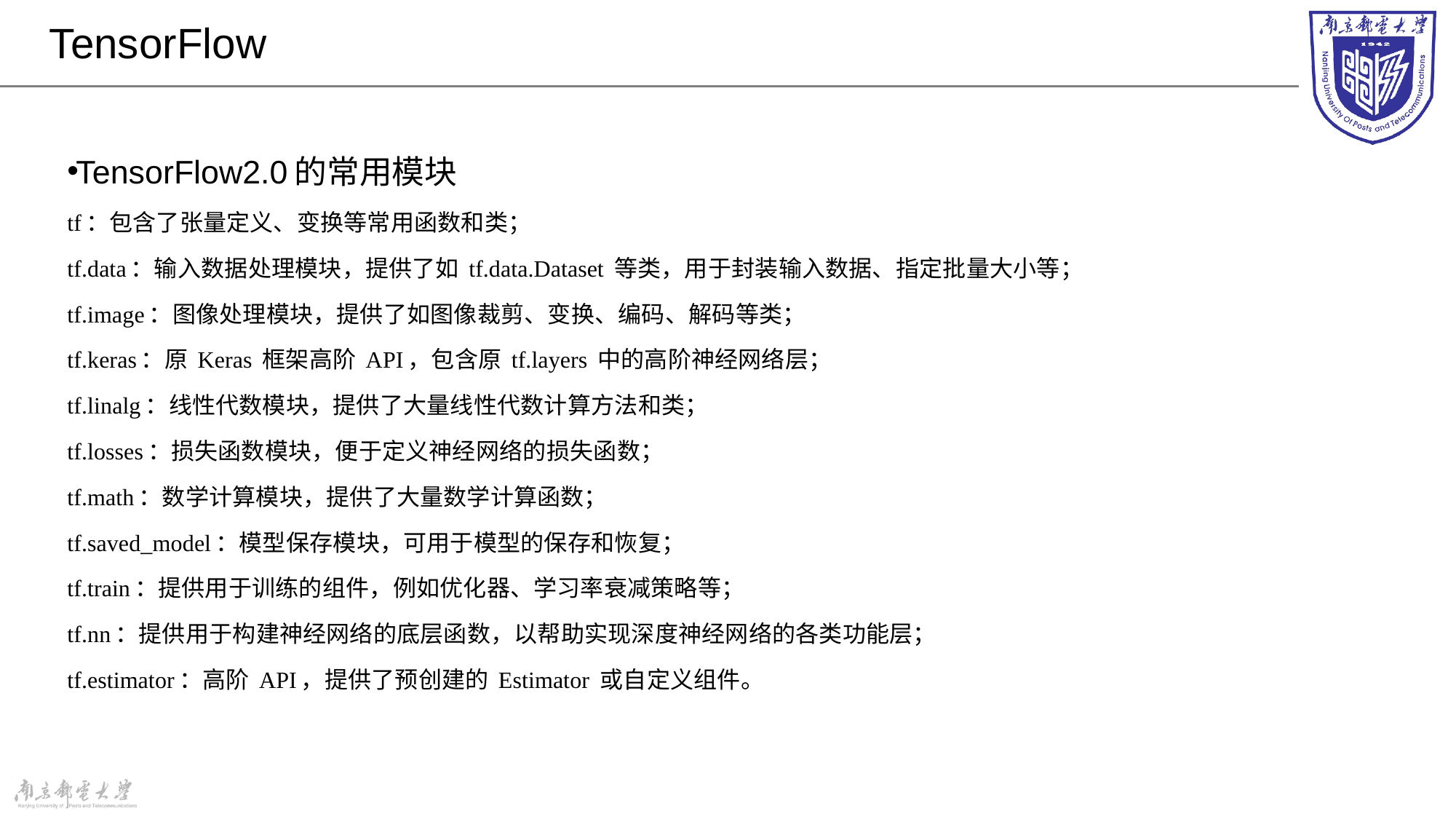

# TensorFlow
TensorFlow2.0的常用模块
tf：包含了张量定义、变换等常用函数和类；
tf.data：输入数据处理模块，提供了如 tf.data.Dataset 等类，用于封装输入数据、指定批量大小等；
tf.image：图像处理模块，提供了如图像裁剪、变换、编码、解码等类；
tf.keras：原 Keras 框架高阶 API，包含原 tf.layers 中的高阶神经网络层；
tf.linalg：线性代数模块，提供了大量线性代数计算方法和类；
tf.losses：损失函数模块，便于定义神经网络的损失函数；
tf.math：数学计算模块，提供了大量数学计算函数；
tf.saved_model：模型保存模块，可用于模型的保存和恢复；
tf.train：提供用于训练的组件，例如优化器、学习率衰减策略等；
tf.nn：提供用于构建神经网络的底层函数，以帮助实现深度神经网络的各类功能层；
tf.estimator：高阶 API，提供了预创建的 Estimator 或自定义组件。